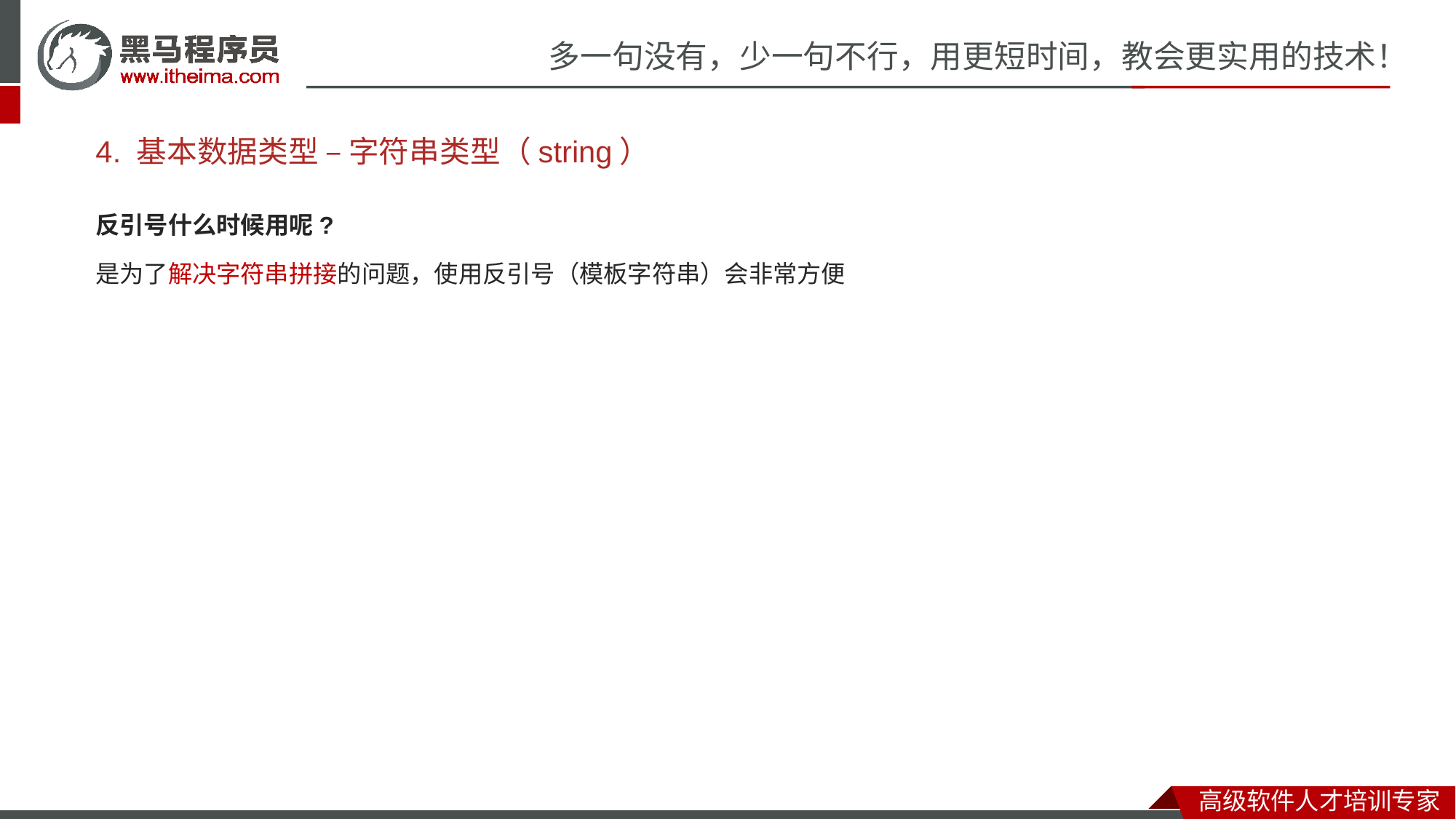

# 4. 基本数据类型 – 字符串类型（string）
反引号什么时候用呢?
是为了解决字符串拼接的问题，使用反引号（模板字符串）会非常方便